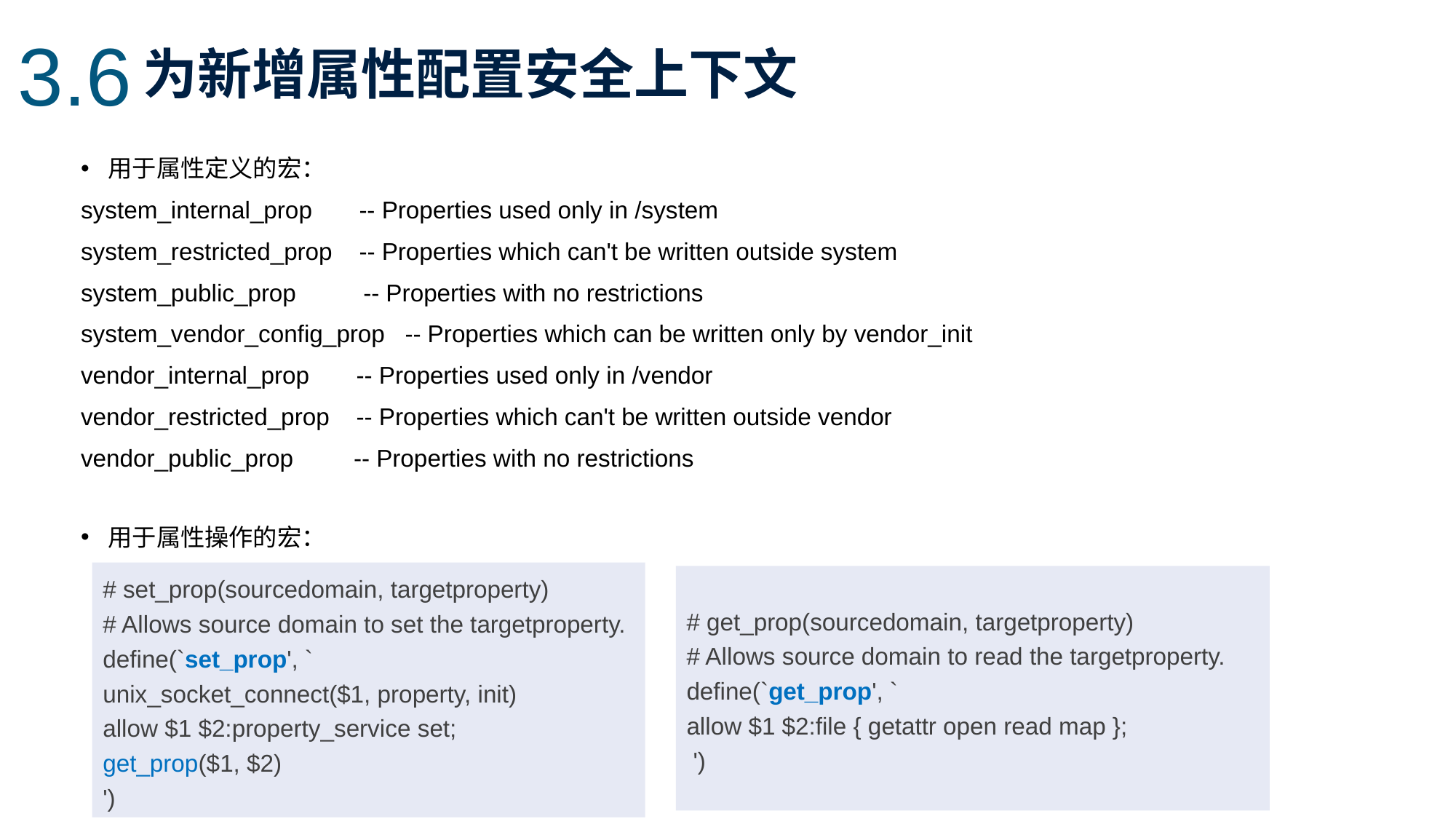

3.6
为新增属性配置安全上下文
用于属性定义的宏：
system_internal_prop       -- Properties used only in /system
system_restricted_prop    -- Properties which can't be written outside system
system_public_prop          -- Properties with no restrictions
system_vendor_config_prop   -- Properties which can be written only by vendor_init
vendor_internal_prop       -- Properties used only in /vendor
vendor_restricted_prop    -- Properties which can't be written outside vendor
vendor_public_prop         -- Properties with no restrictions

用于属性操作的宏：

# set_prop(sourcedomain, targetproperty)
# Allows source domain to set the targetproperty.
define(`set_prop', `
unix_socket_connect($1, property, init)
allow $1 $2:property_service set;
get_prop($1, $2)
')

# get_prop(sourcedomain, targetproperty)
# Allows source domain to read the targetproperty.
define(`get_prop', `
allow $1 $2:file { getattr open read map };
 ')